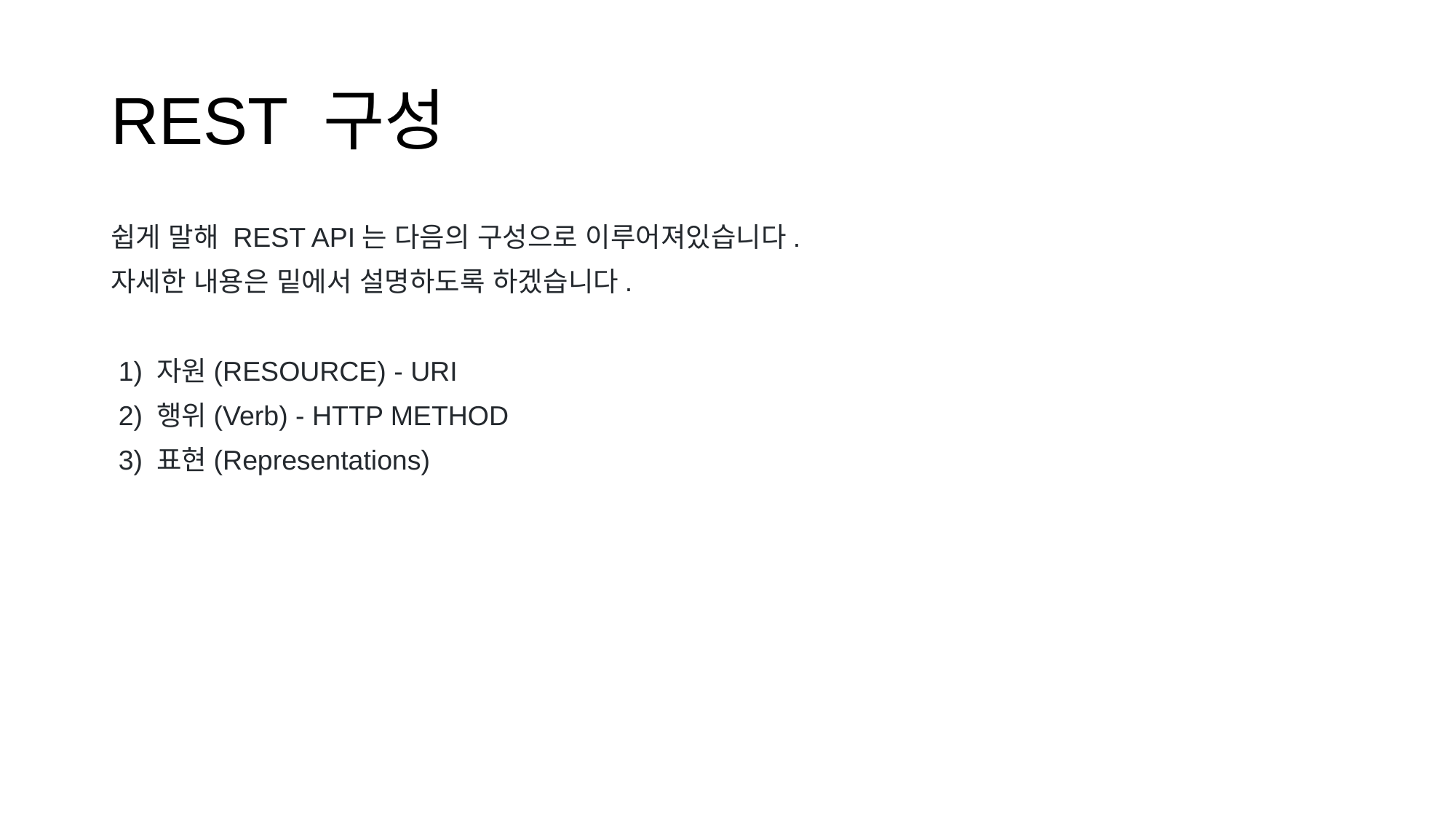

# REST 구성
쉽게 말해 REST API는 다음의 구성으로 이루어져있습니다.
자세한 내용은 밑에서 설명하도록 하겠습니다.

 1) 자원(RESOURCE) - URI
 2) 행위(Verb) - HTTP METHOD
 3) 표현(Representations)